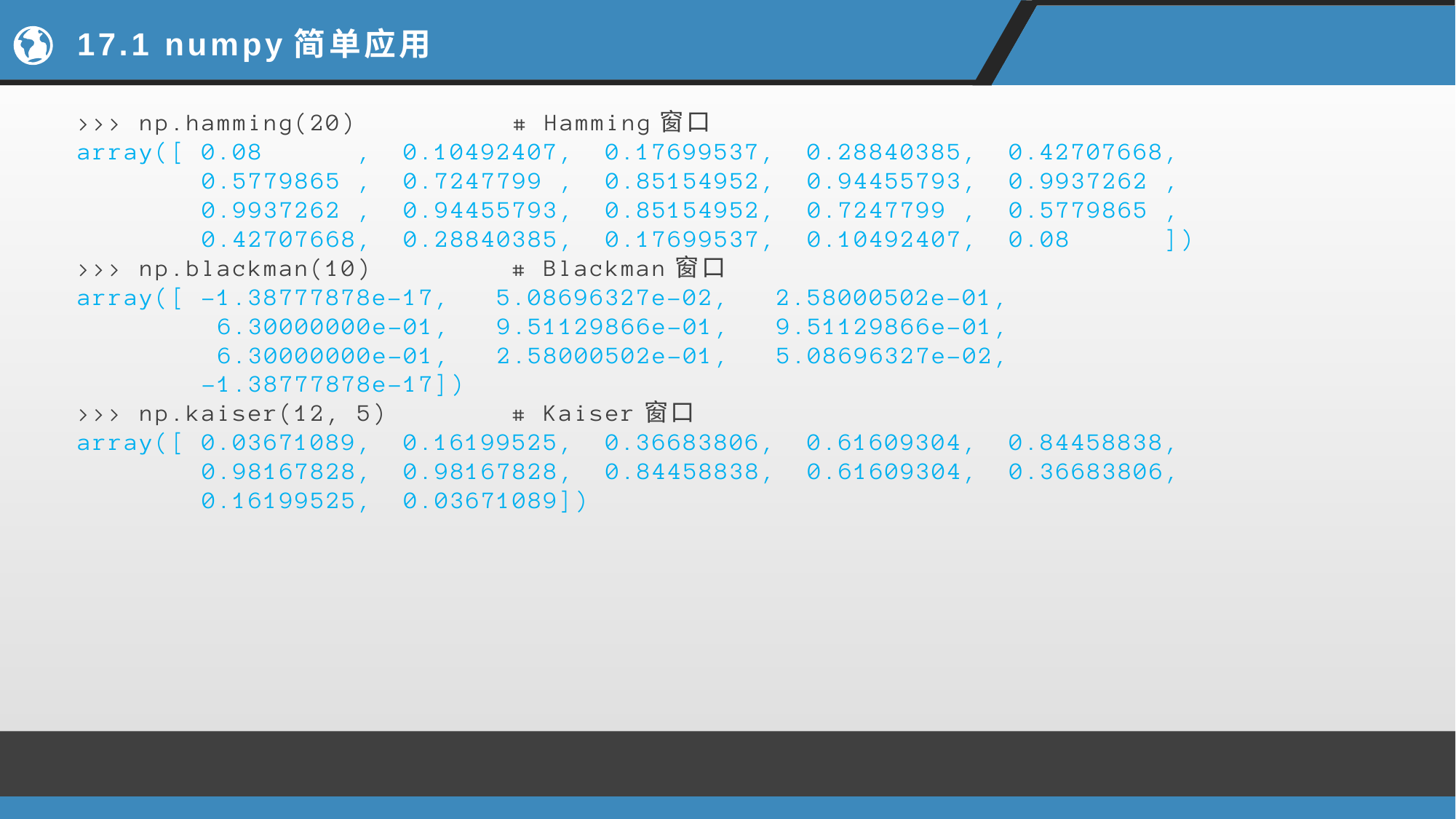

# 17.1 numpy简单应用

>>> np.hamming(20)          # Hamming窗口
array([ 0.08      ,  0.10492407,  0.17699537,  0.28840385,  0.42707668,
        0.5779865 ,  0.7247799 ,  0.85154952,  0.94455793,  0.9937262 ,
        0.9937262 ,  0.94455793,  0.85154952,  0.7247799 ,  0.5779865 ,
        0.42707668,  0.28840385,  0.17699537,  0.10492407,  0.08      ])
>>> np.blackman(10)         # Blackman窗口
array([ -1.38777878e-17,   5.08696327e-02,   2.58000502e-01,
         6.30000000e-01,   9.51129866e-01,   9.51129866e-01,
         6.30000000e-01,   2.58000502e-01,   5.08696327e-02,
        -1.38777878e-17])
>>> np.kaiser(12, 5)        # Kaiser窗口
array([ 0.03671089,  0.16199525,  0.36683806,  0.61609304,  0.84458838,
        0.98167828,  0.98167828,  0.84458838,  0.61609304,  0.36683806,
        0.16199525,  0.03671089])